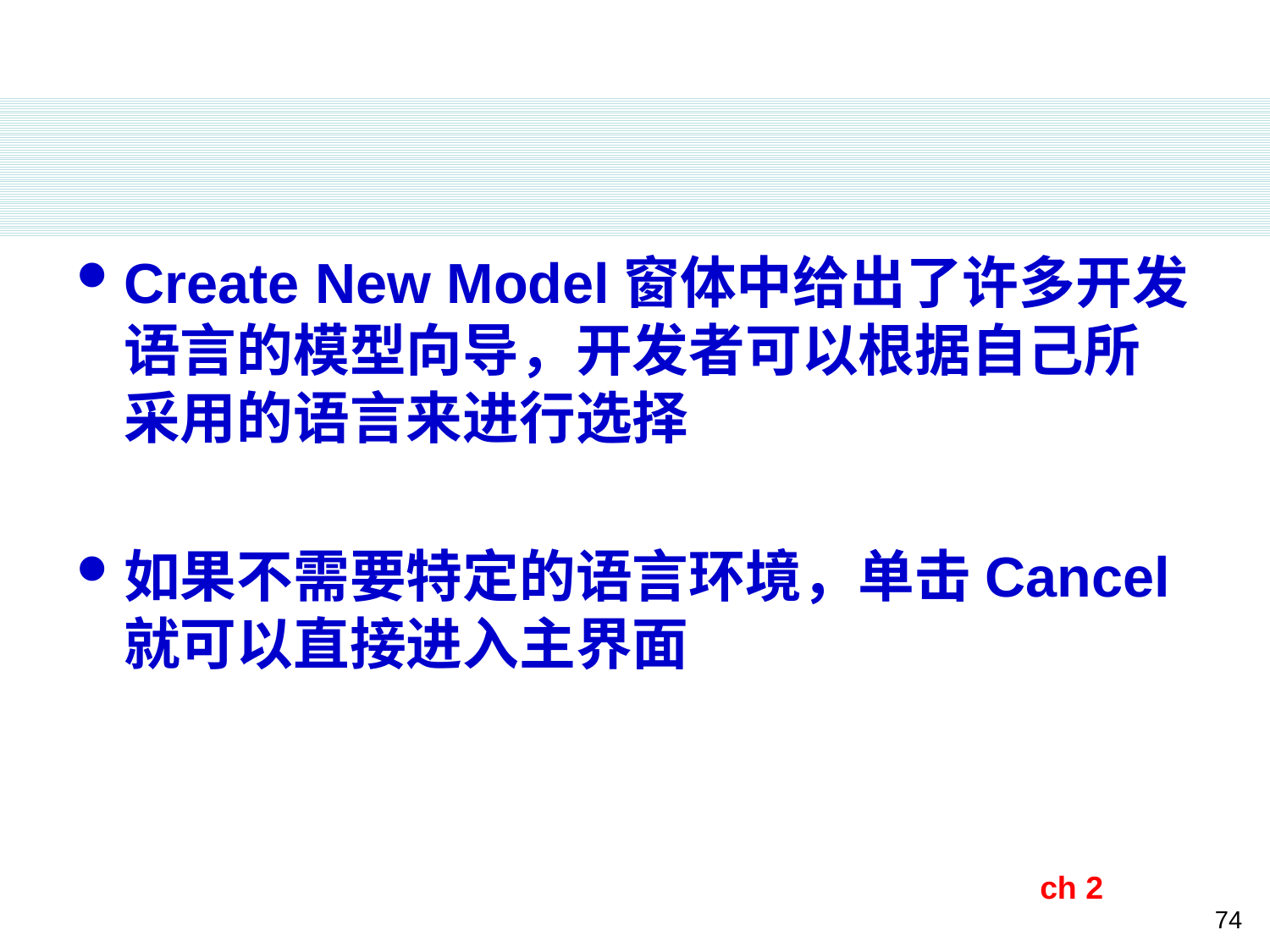

#
Create New Model窗体中给出了许多开发语言的模型向导，开发者可以根据自己所采用的语言来进行选择

如果不需要特定的语言环境，单击Cancel就可以直接进入主界面

ch 2
74